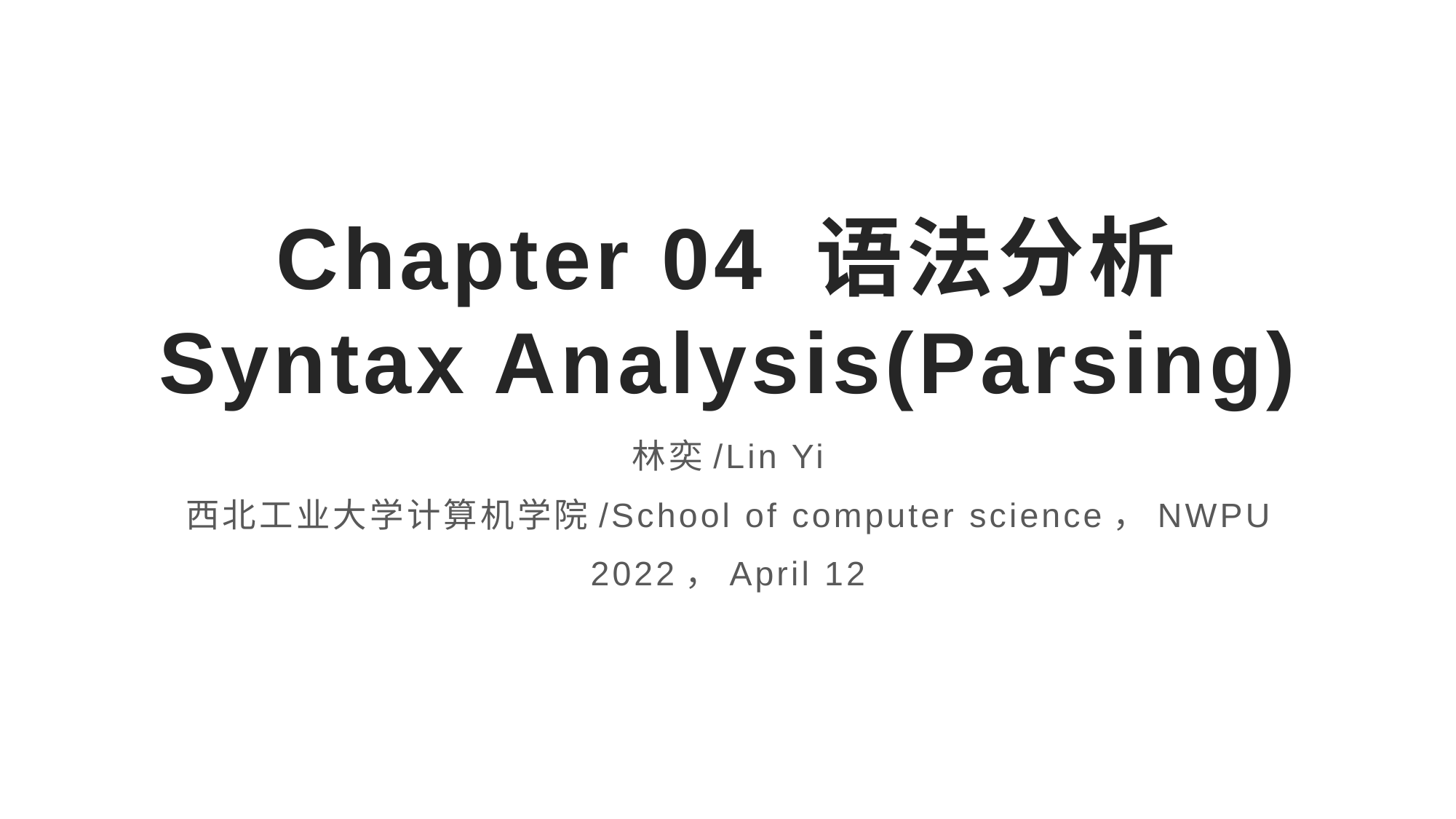

# Chapter 04 语法分析 Syntax Analysis(Parsing)
林奕/Lin Yi
西北工业大学计算机学院/School of computer science，NWPU
2022，April 12